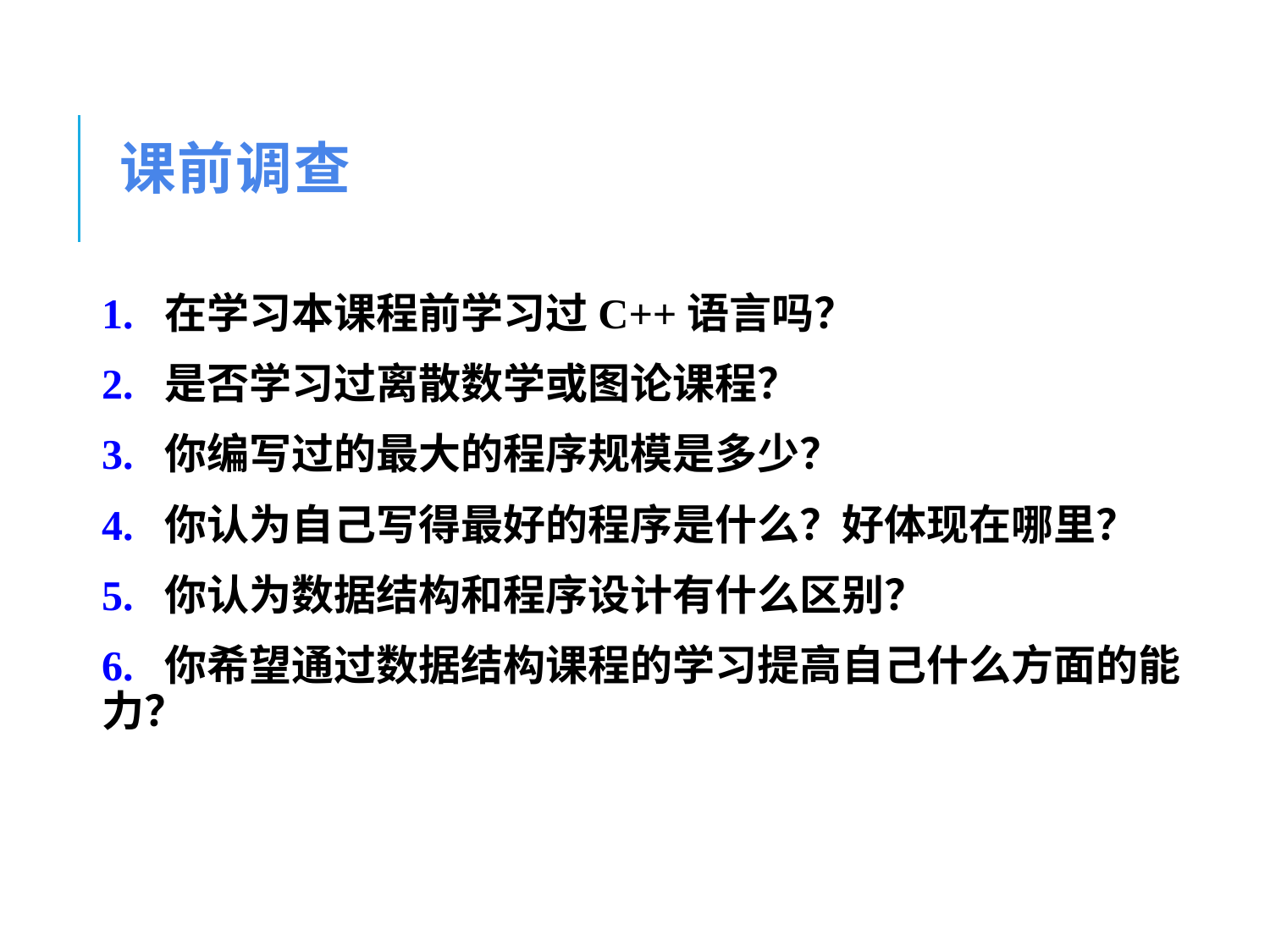

# 课前调查
1.  在学习本课程前学习过C++语言吗？
2.  是否学习过离散数学或图论课程？
3.  你编写过的最大的程序规模是多少？
4.  你认为自己写得最好的程序是什么？好体现在哪里？
5.  你认为数据结构和程序设计有什么区别？
6.  你希望通过数据结构课程的学习提高自己什么方面的能力？